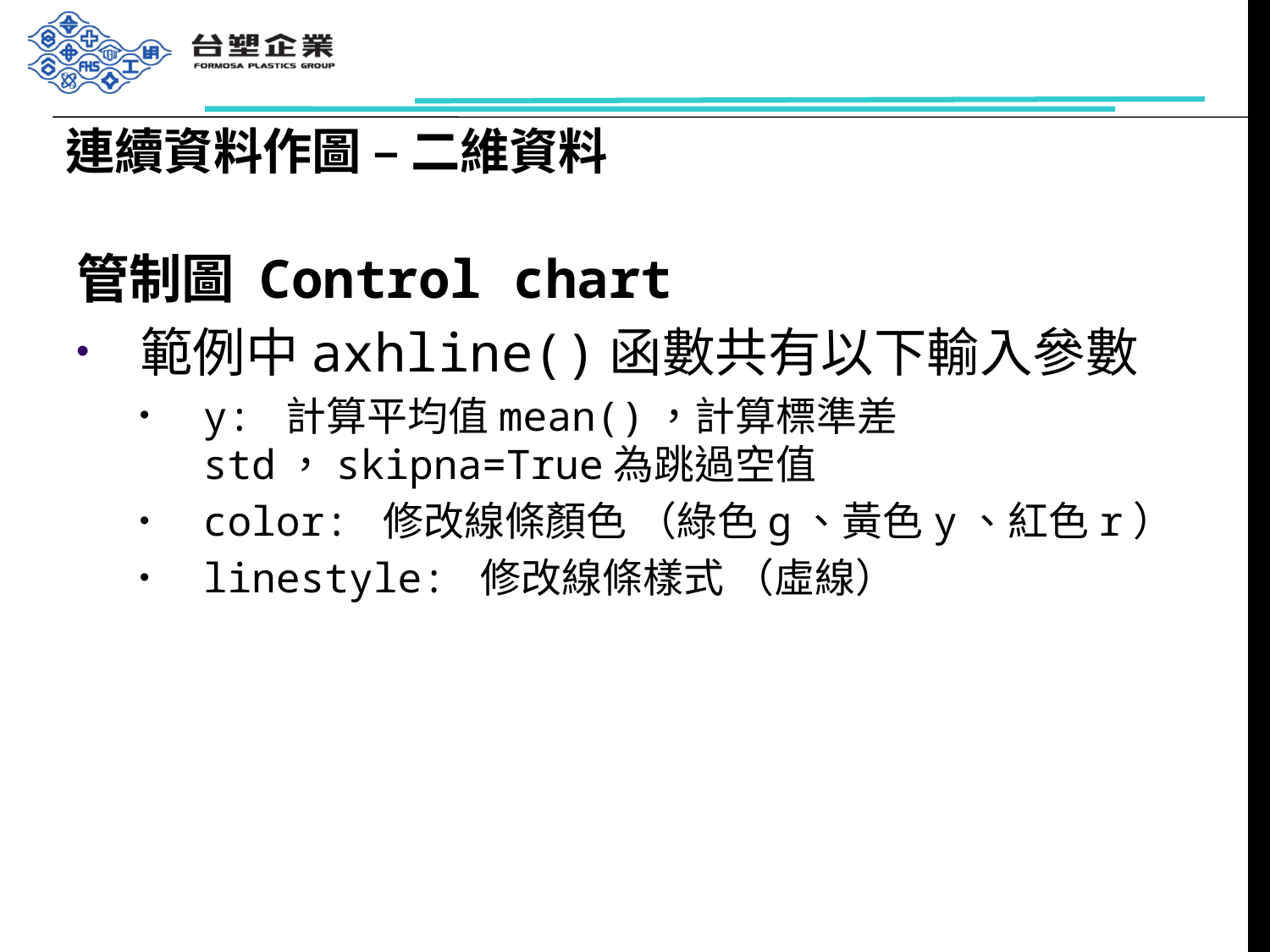

# 連續資料作圖 – 二維資料
管制圖 Control chart
範例中axhline()函數共有以下輸入參數
y: 計算平均值mean()，計算標準差std，skipna=True為跳過空值
color: 修改線條顏色 （綠色g、黃色y、紅色r）
linestyle: 修改線條樣式 （虛線）